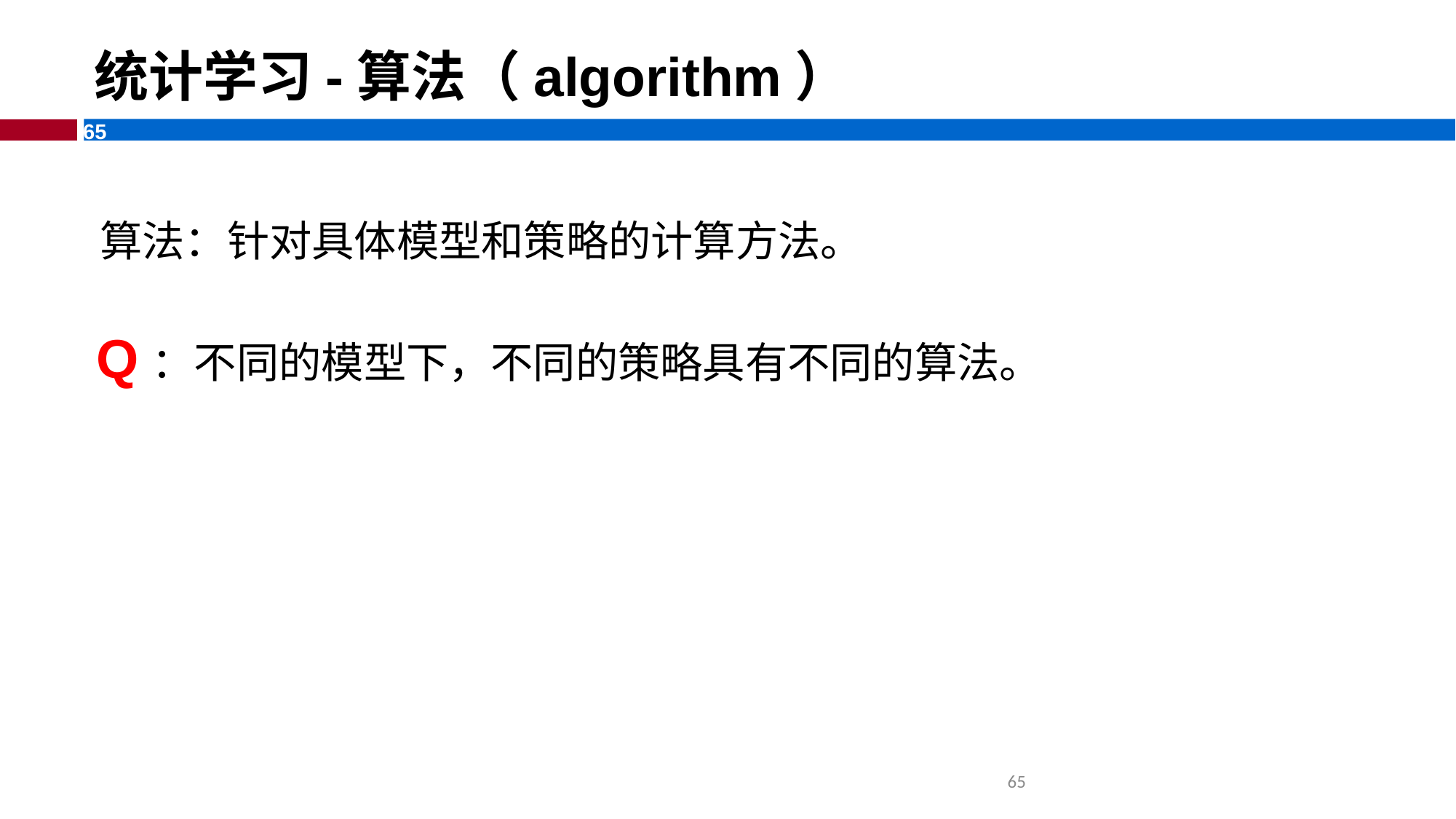

# 统计学习-算法（algorithm）
算法：针对具体模型和策略的计算方法。
Q：不同的模型下，不同的策略具有不同的算法。
65